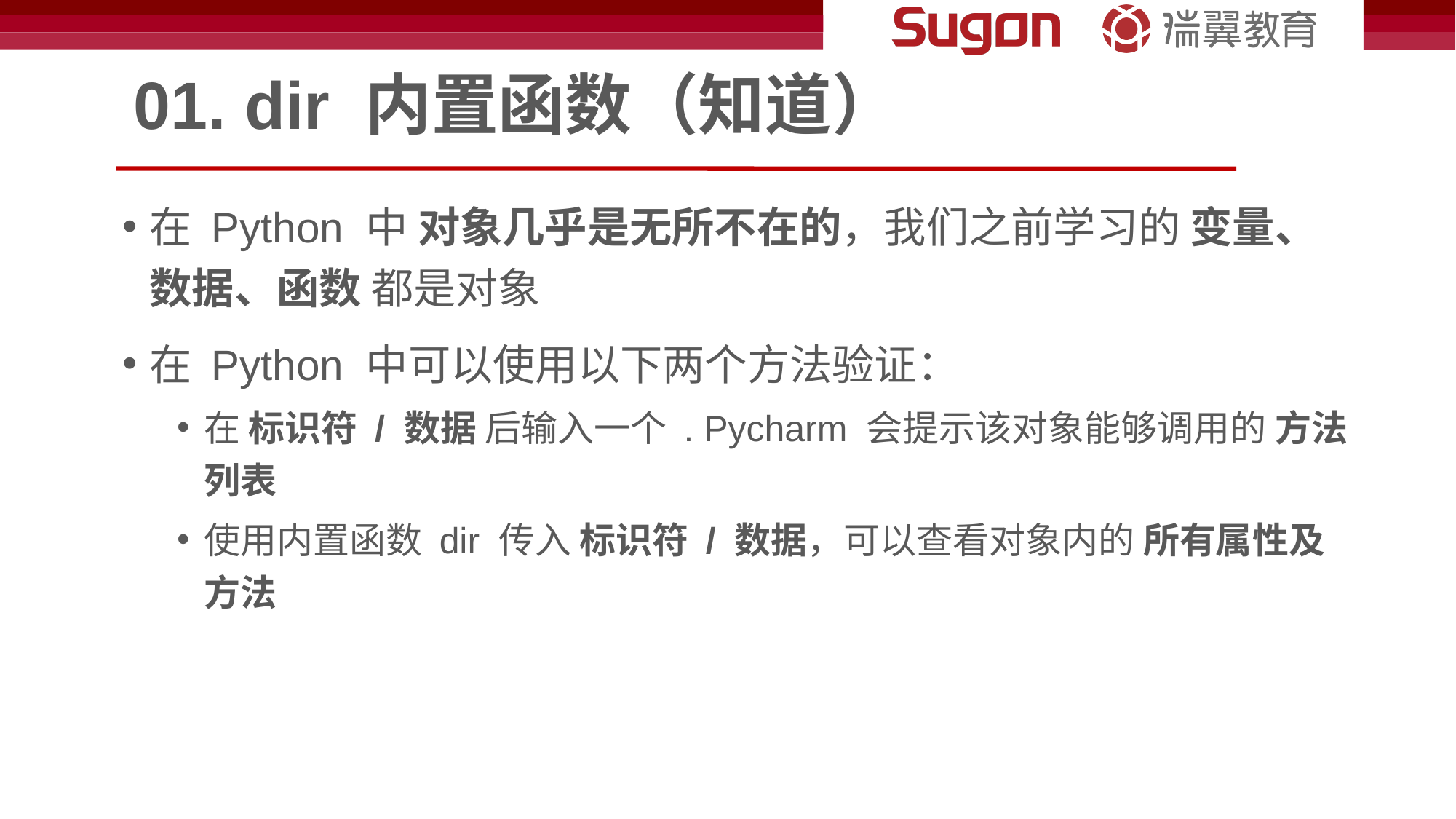

# 01. dir 内置函数（知道）
在 Python 中 对象几乎是无所不在的，我们之前学习的 变量、数据、函数 都是对象
在 Python 中可以使用以下两个方法验证：
在 标识符 / 数据 后输入一个 . Pycharm 会提示该对象能够调用的 方法列表
使用内置函数 dir 传入 标识符 / 数据，可以查看对象内的 所有属性及方法